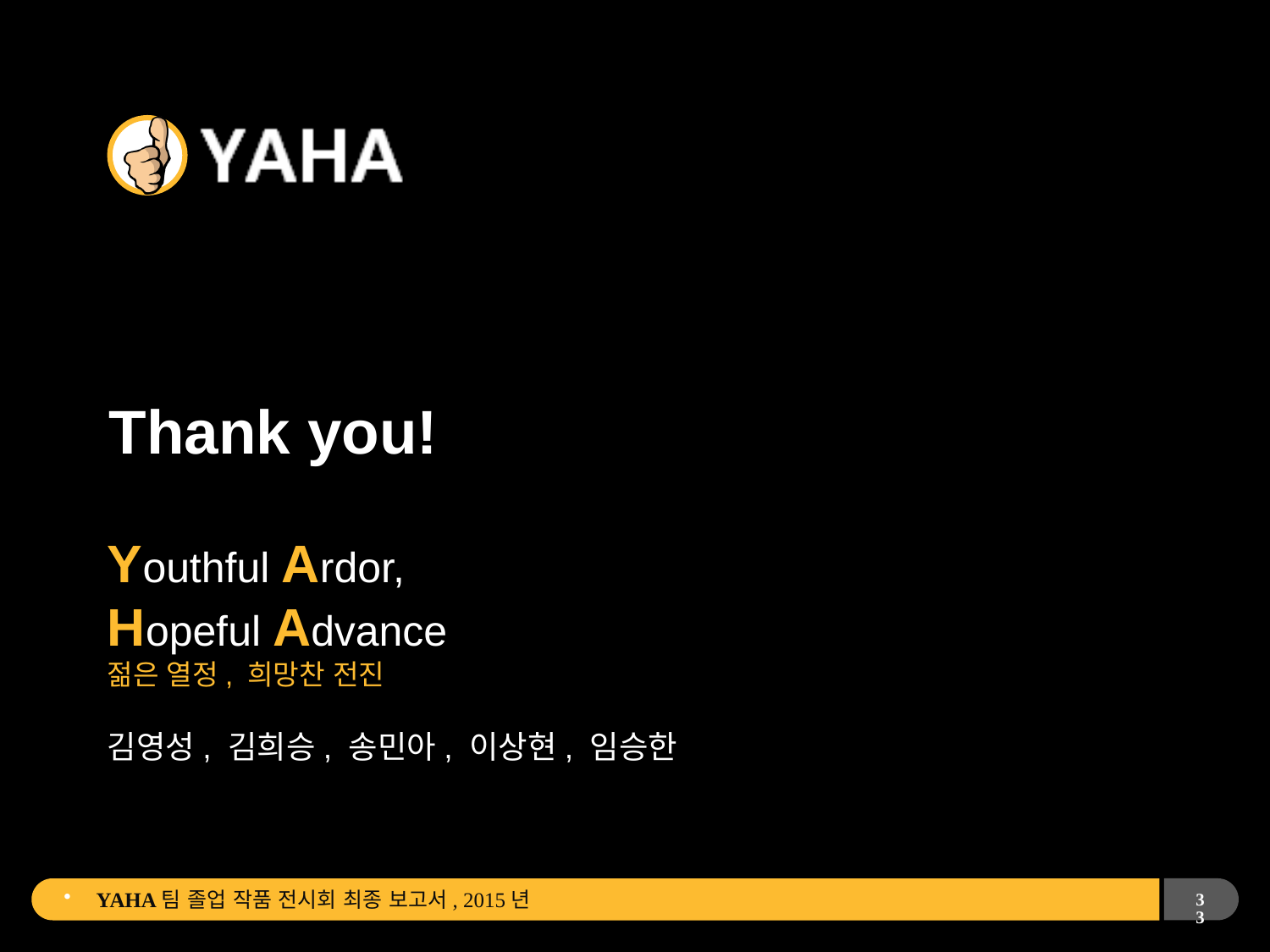

Thank you!
Youthful Ardor,
Hopeful Advance
젊은 열정, 희망찬 전진

김영성, 김희승, 송민아, 이상현, 임승한

YAHA팀 졸업 작품 전시회 최종 보고서, 2015년
33